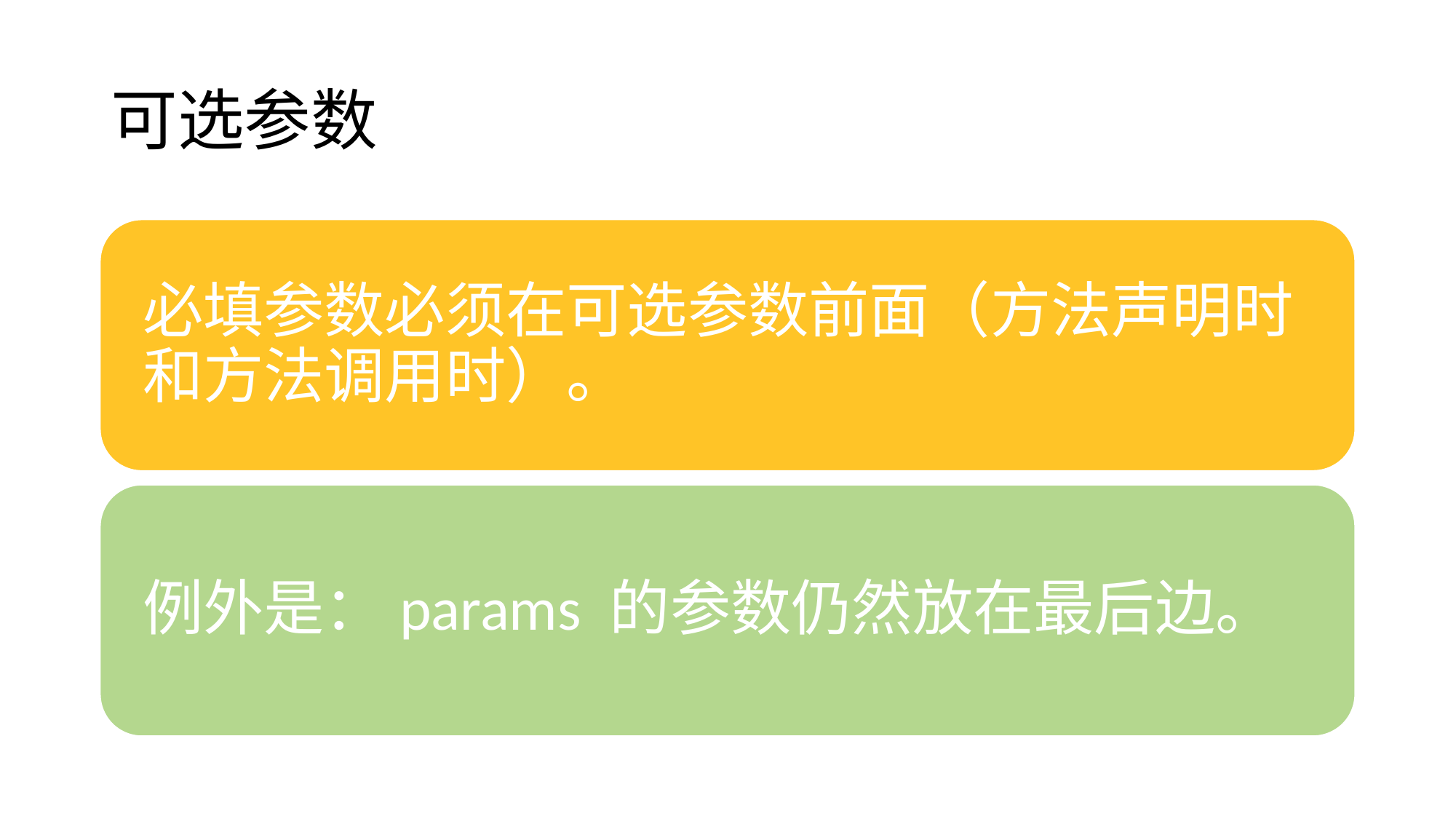

# 可选参数
必填参数必须在可选参数前面（方法声明时和方法调用时）。
例外是：params 的参数仍然放在最后边。